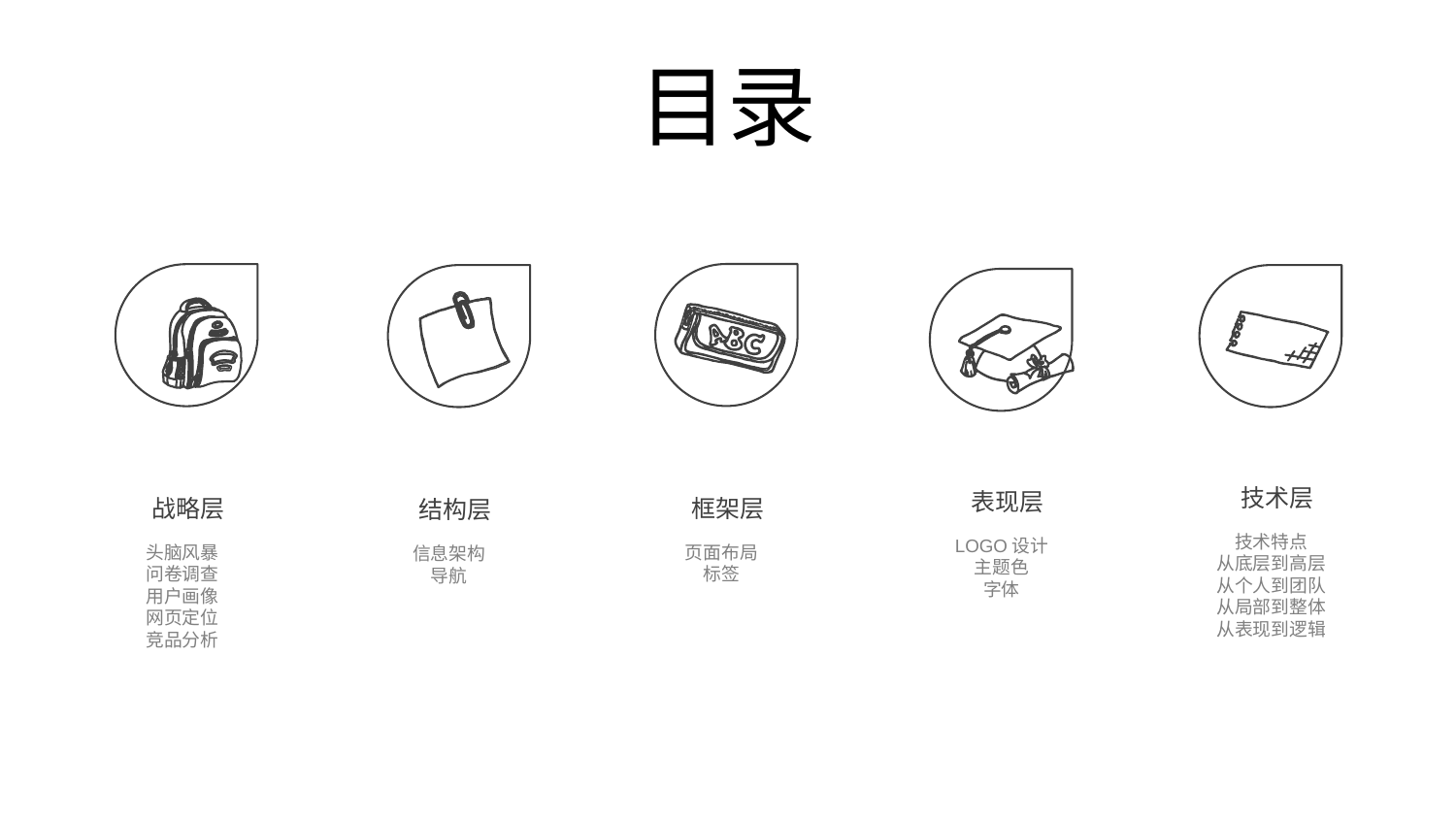

目录

技术层
表现层
战略层
框架层
结构层
技术特点
从底层到高层
从个人到团队
从局部到整体
从表现到逻辑

LOGO设计
主题色
字体
头脑风暴
问卷调查
用户画像
网页定位
竞品分析
页面布局
标签
信息架构
导航